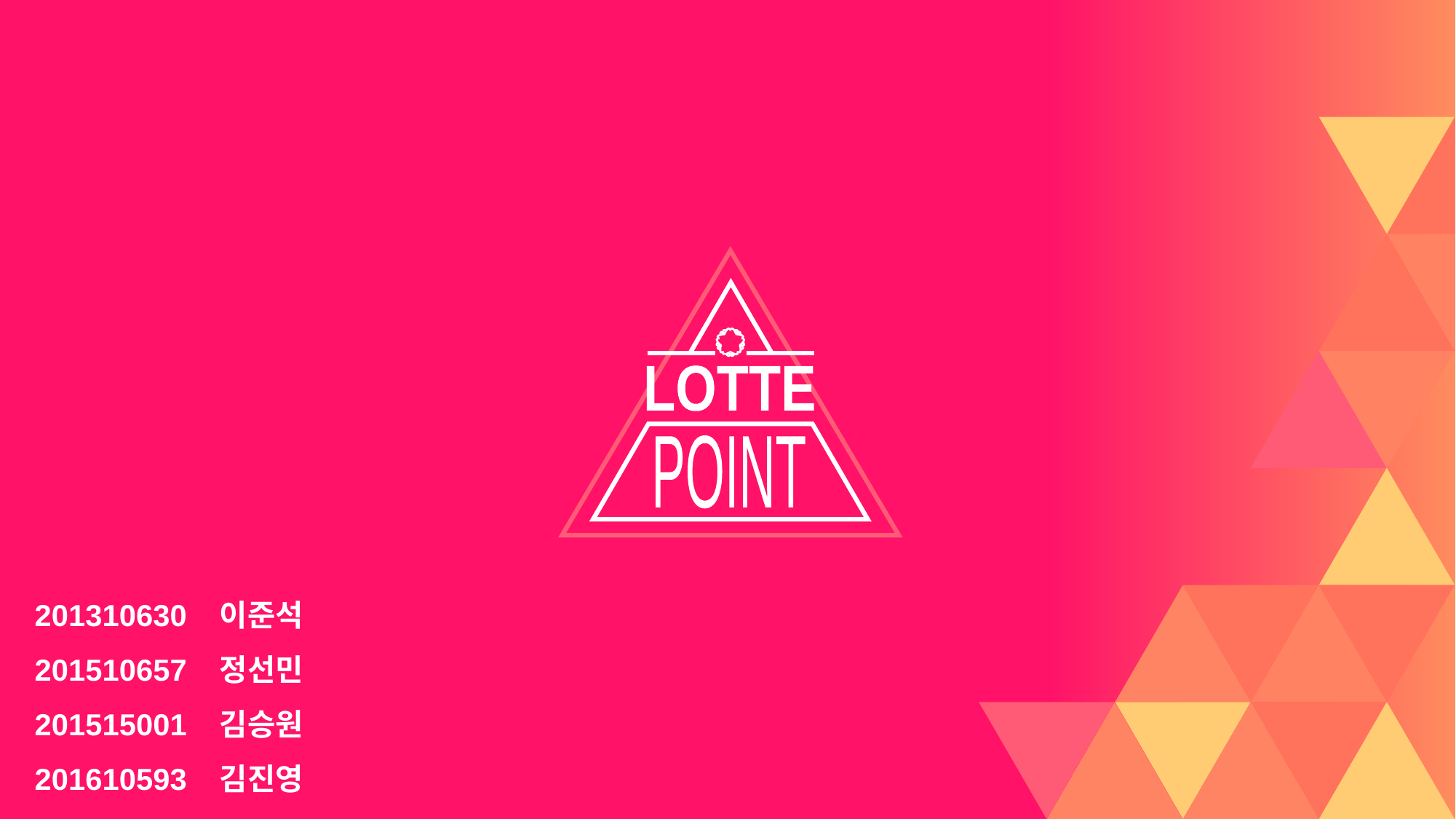

💮
LOTTE
POINT
201310630   이준석
201510657   정선민
201515001   김승원
201610593   김진영